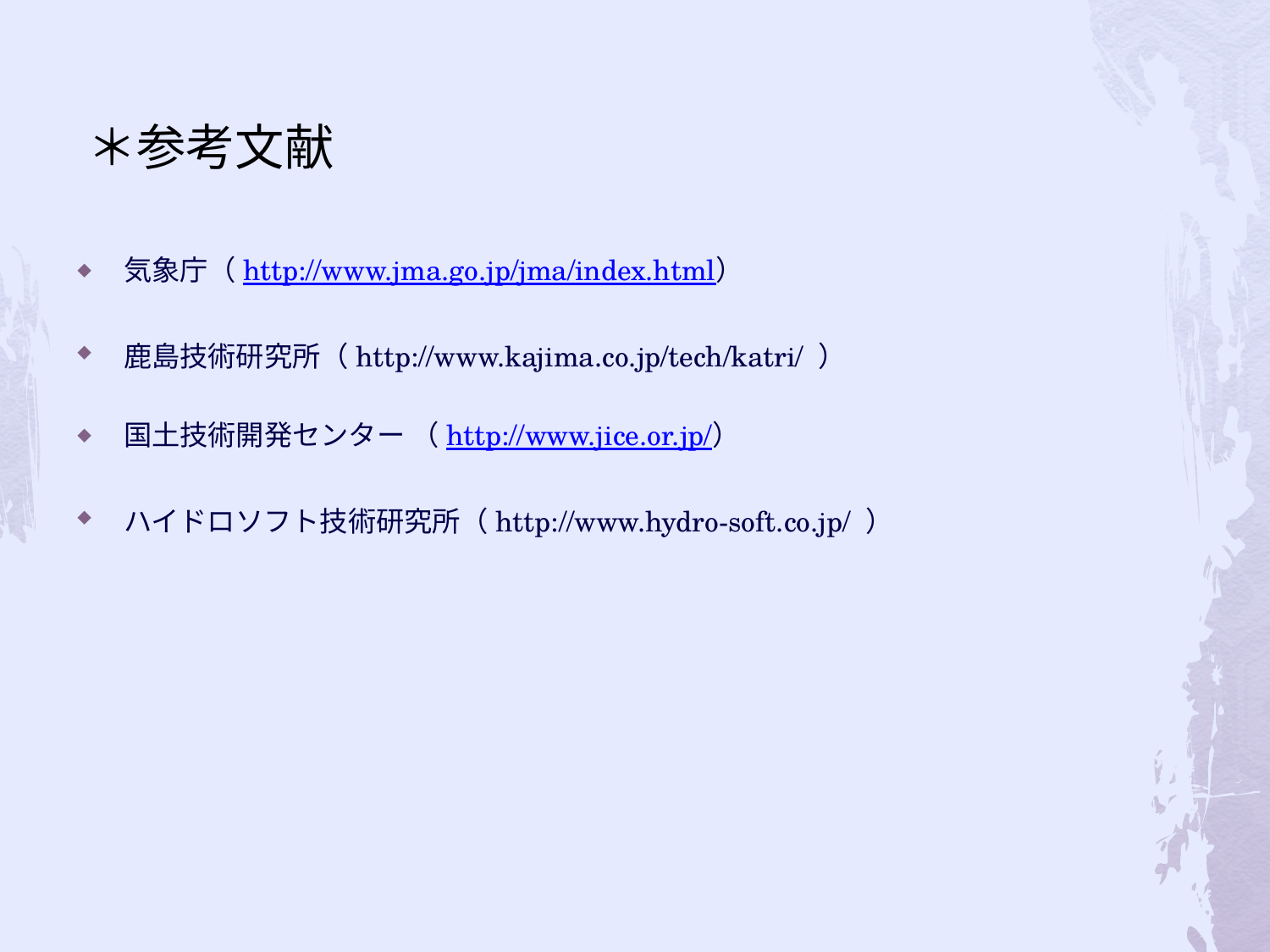

# ＊参考文献
気象庁（http://www.jma.go.jp/jma/index.html）

鹿島技術研究所（http://www.kajima.co.jp/tech/katri/ ）

国土技術開発センター （http://www.jice.or.jp/）

ハイドロソフト技術研究所（http://www.hydro-soft.co.jp/ ）